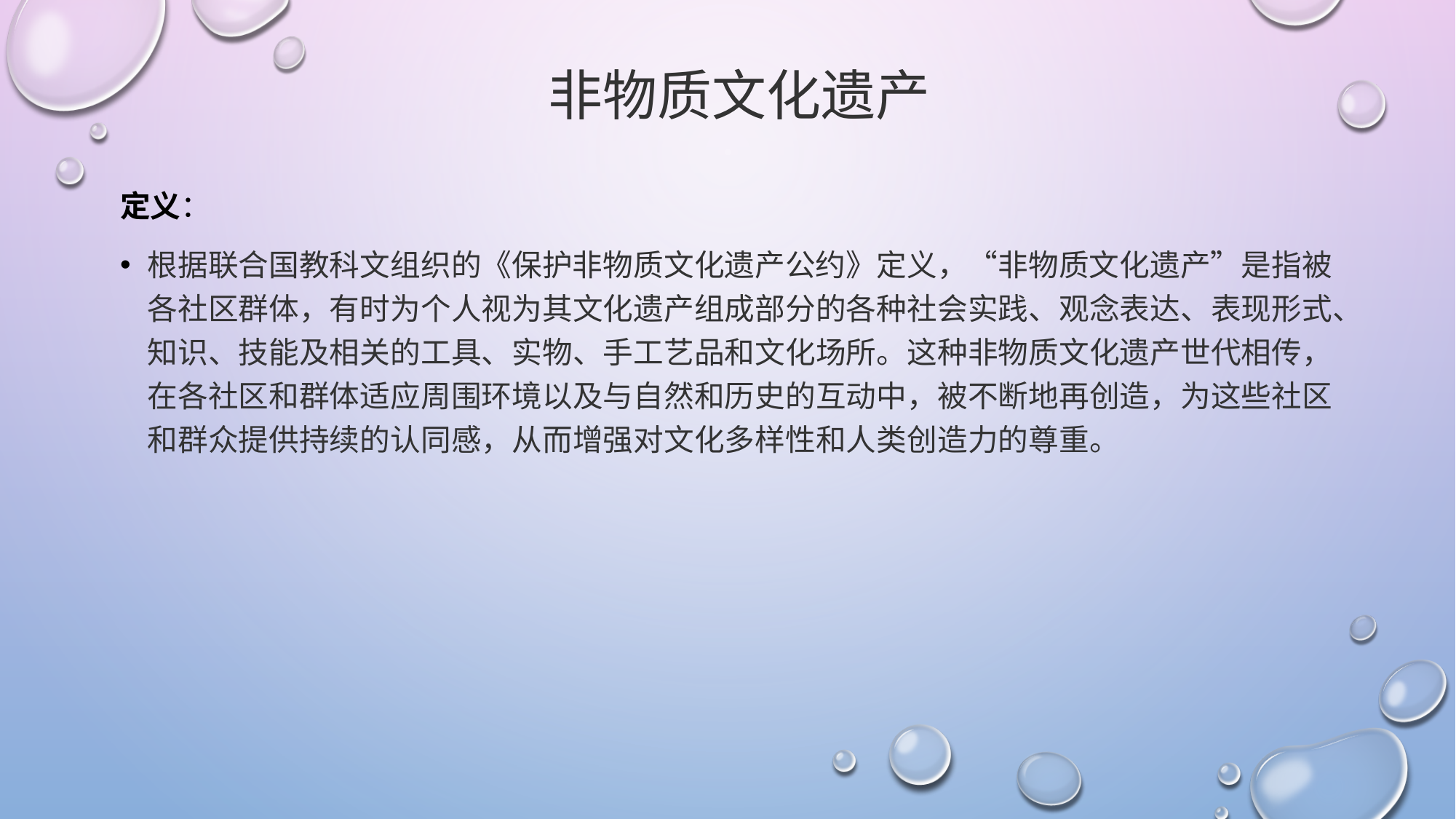

非物质文化遗产
定义：
根据联合国教科文组织的《保护非物质文化遗产公约》定义，“非物质文化遗产”是指被各社区群体，有时为个人视为其文化遗产组成部分的各种社会实践、观念表达、表现形式、知识、技能及相关的工具、实物、手工艺品和文化场所。这种非物质文化遗产世代相传，在各社区和群体适应周围环境以及与自然和历史的互动中，被不断地再创造，为这些社区和群众提供持续的认同感，从而增强对文化多样性和人类创造力的尊重。